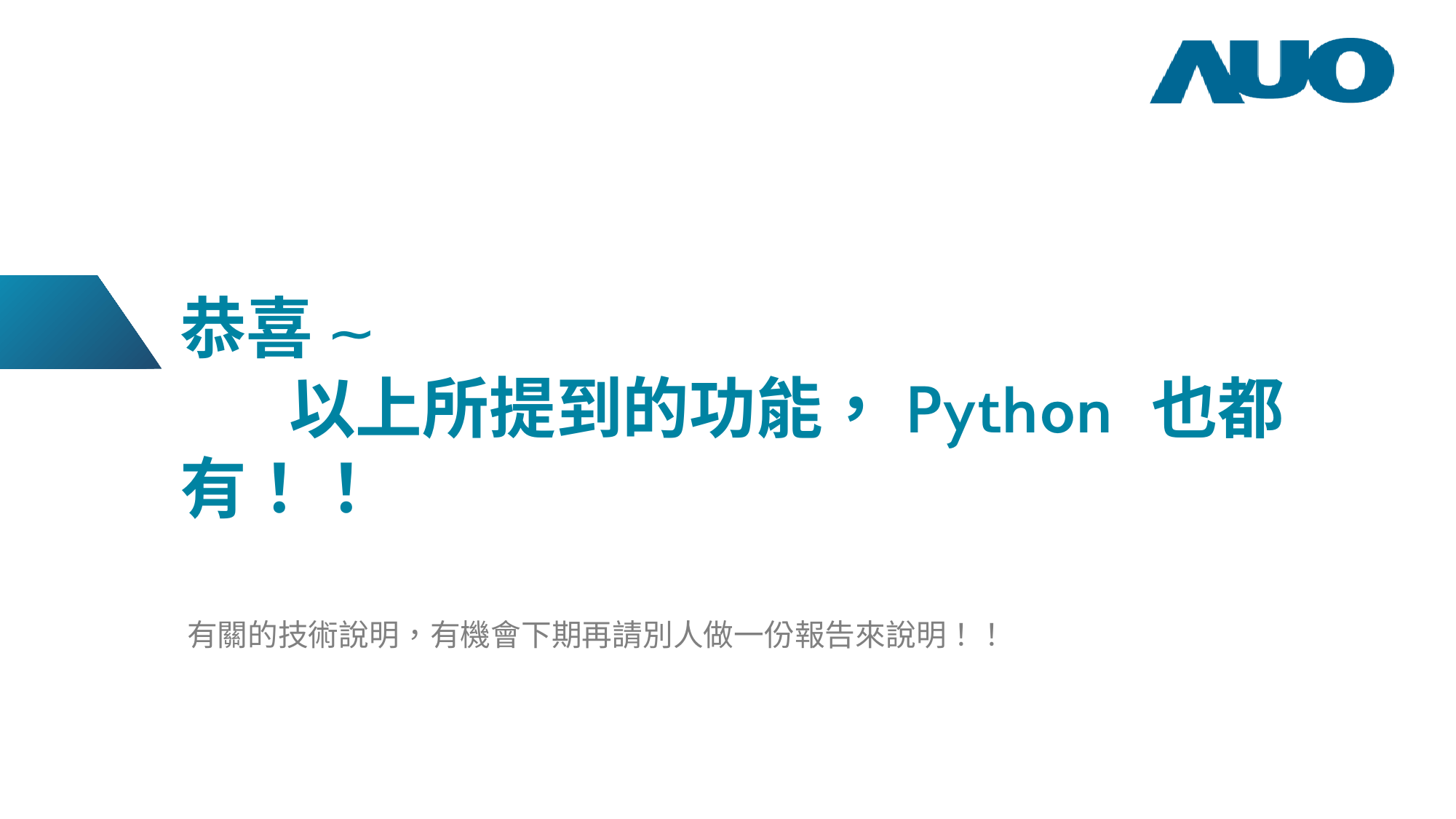

# 恭喜~ 以上所提到的功能，Python 也都有！！
有關的技術說明，有機會下期再請別人做一份報告來說明！！